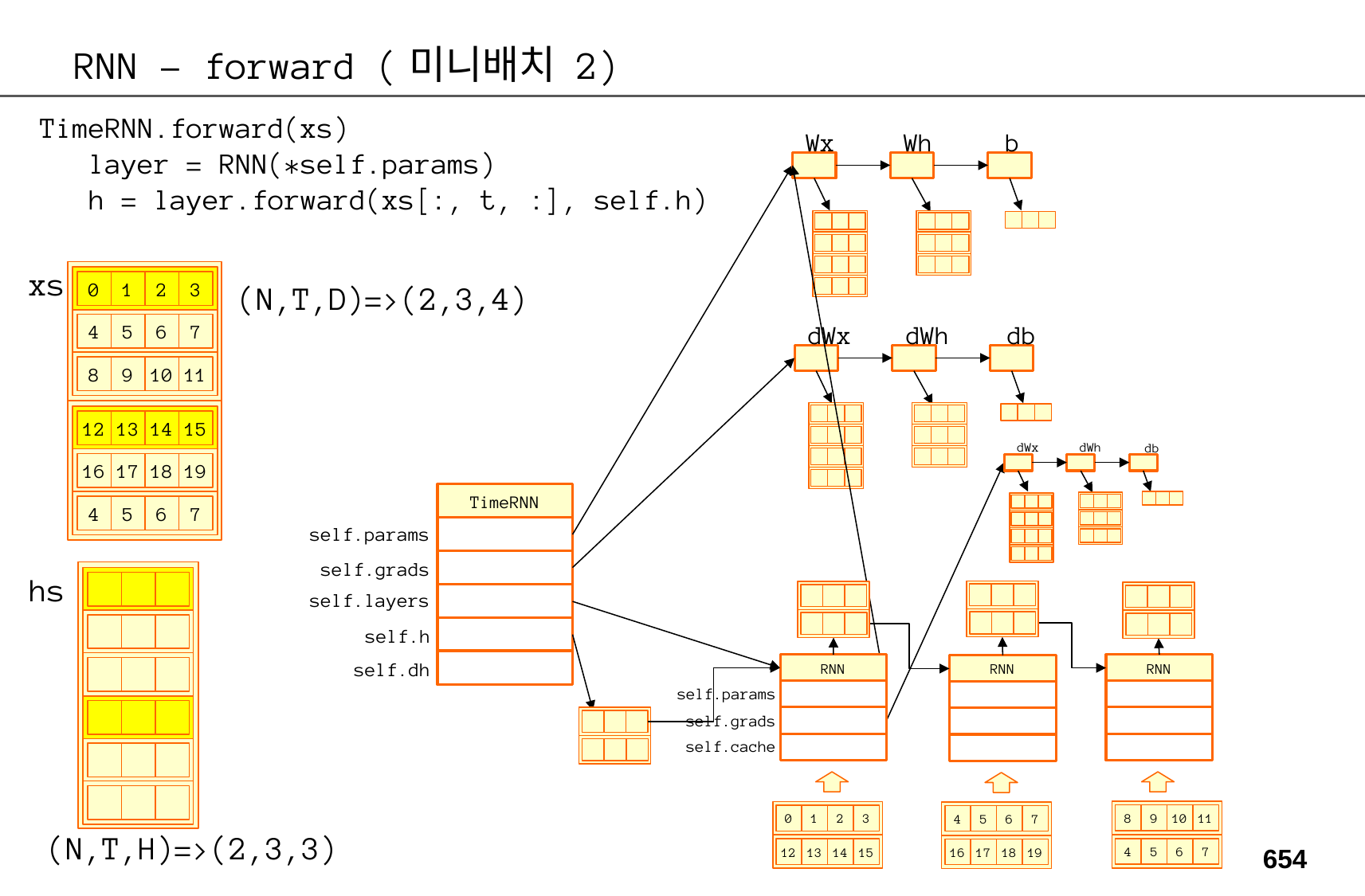

RNN - forward (미니배치 2)
TimeRNN.forward(xs)
   layer = RNN(*self.params)
   h = layer.forward(xs[:, t, :], self.h)
Wx
Wh
b

xs

(N,T,D)=>(2,3,4)
0
1
2
3

dWx
dWh
db
4
5
6
7

8
9
10
11

12
13
14
15

dWx
dWh
db

16
17
18
19

TimeRNN

4
5
6
7
self.params

self.grads

hs

self.layers

self.h

self.dh

RNN
RNN
RNN

self.params

self.grads

self.cache

8
9
10
11

4
5
6
7

0
1
2
3

12
13
14
15

4
5
6
7

16
17
18
19
(N,T,H)=>(2,3,3)